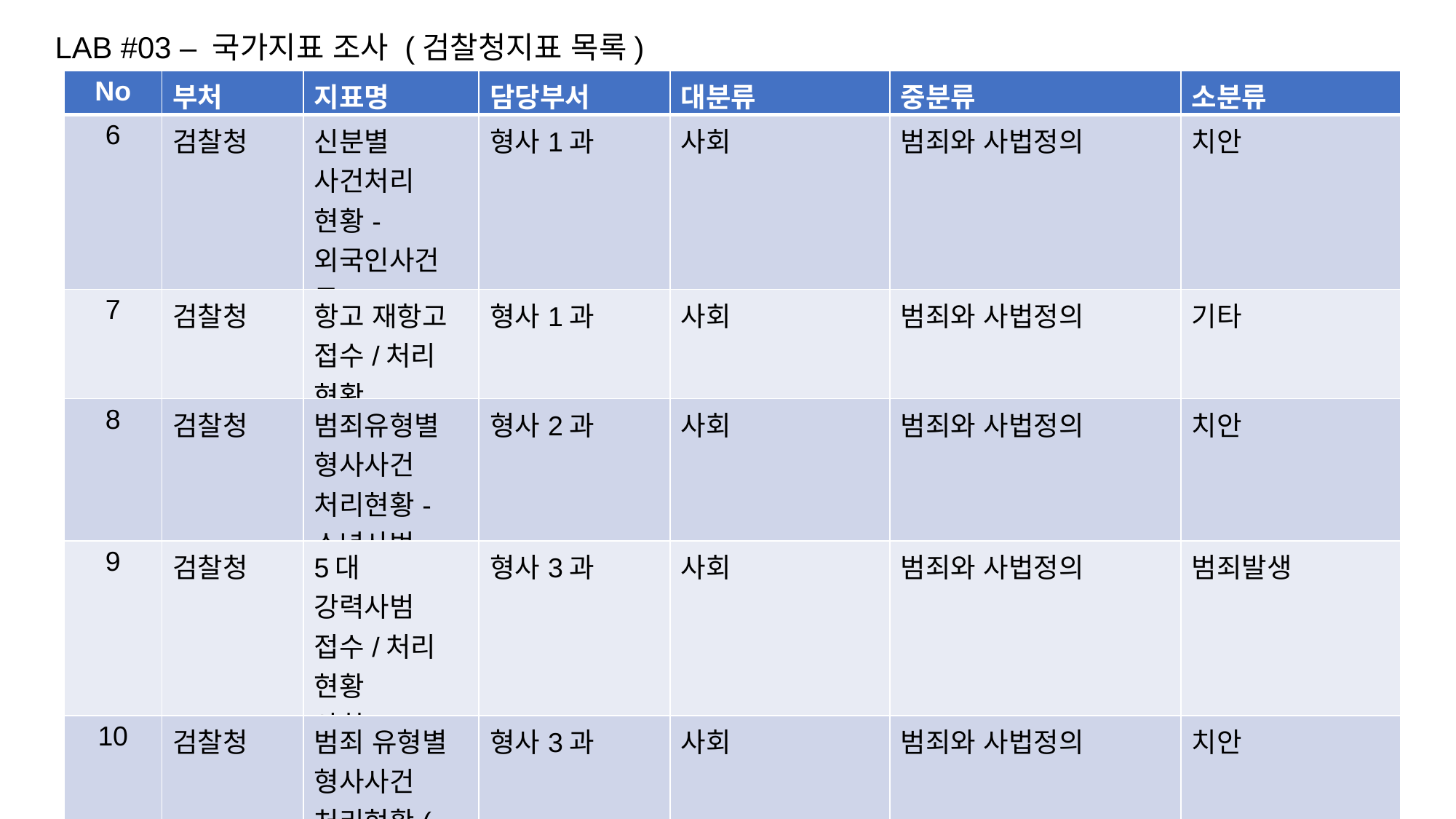

LAB #03 – 국가지표 조사 (검찰청지표 목록)
| No | 부처 | 지표명 | 담당부서 | 대분류 | 중분류 | 소분류 |
| --- | --- | --- | --- | --- | --- | --- |
| 6 | 검찰청 | 신분별 사건처리 현황-외국인사건 등 | 형사1과 | 사회 | 범죄와 사법정의 | 치안 |
| 7 | 검찰청 | 항고 재항고 접수/처리 현황 | 형사1과 | 사회 | 범죄와 사법정의 | 기타 |
| 8 | 검찰청 | 범죄유형별 형사사건 처리현황-소년사범 | 형사2과 | 사회 | 범죄와 사법정의 | 치안 |
| 9 | 검찰청 | 5대 강력사범 접수/처리 현황 사회 | 형사3과 | 사회 | 범죄와 사법정의 | 범죄발생 |
| 10 | 검찰청 | 범죄 유형별 형사사건 처리현황(흉악사범) | 형사3과 | 사회 | 범죄와 사법정의 | 치안 |